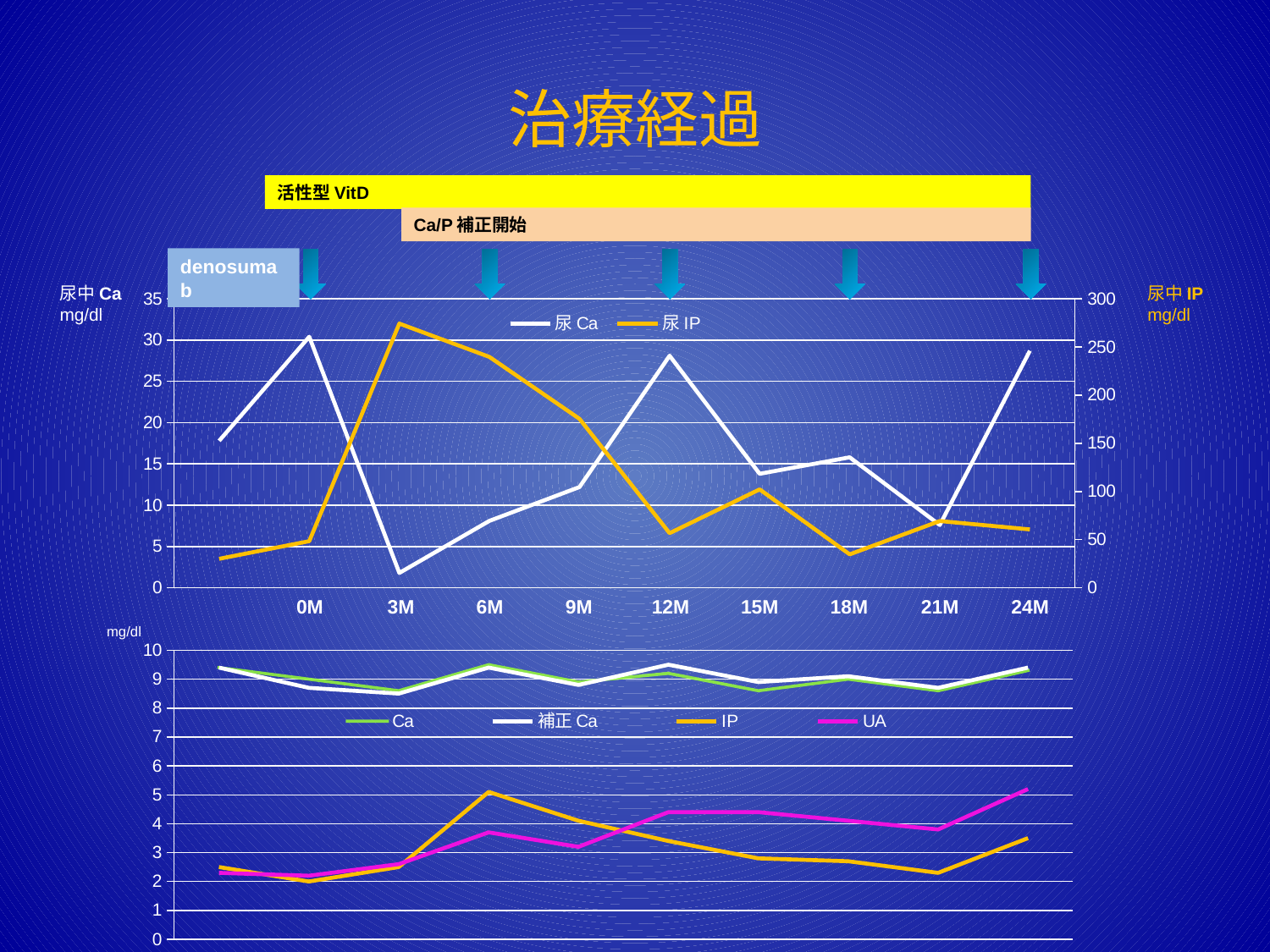

# 治療経過
活性型VitD
Ca/P補正開始
denosumab

尿中Ca mg/dl
尿中IP mg/dl

### Chart

| Category | 尿Ca | 尿IP |
|---|---|---|
| -1 | 17.8 | 30.1 |
| 0 | 30.4 | 48.4 |
| 3 | 1.8 | 274.2 |
| 6 | 8.1 | 239.6 |
| 9 | 12.2 | 175.4 |
| 12 | 28.1 | 56.7 |
| 15 | 13.8 | 102.1 |
| 18 | 15.8 | 34.7 |
| 21 | 7.6 | 69.3 |
| 24 | 28.7 | 60.6 |
0M
3M
6M
9M
12M
15M
18M
21M
24M
mg/dl

### Chart

| Category | Ca | 補正Ca | IP | UA |
|---|---|---|---|---|
| -1 | 9.4 | 9.4 | 2.5 | 2.3 |
| 0 | 9.0 | 8.7 | 2.0 | 2.2 |
| 3 | 8.6 | 8.5 | 2.5 | 2.6 |
| 6 | 9.5 | 9.4 | 5.1 | 3.7 |
| 9 | 8.9 | 8.8 | 4.1 | 3.2 |
| 12 | 9.2 | 9.5 | 3.4 | 4.4 |
| 15 | 8.6 | 8.9 | 2.8 | 4.4 |
| 18 | 9.0 | 9.1 | 2.7 | 4.1 |
| 21 | 8.6 | 8.7 | 2.3 | 3.8 |
| 24 | 9.3 | 9.4 | 3.5 | 5.2 |